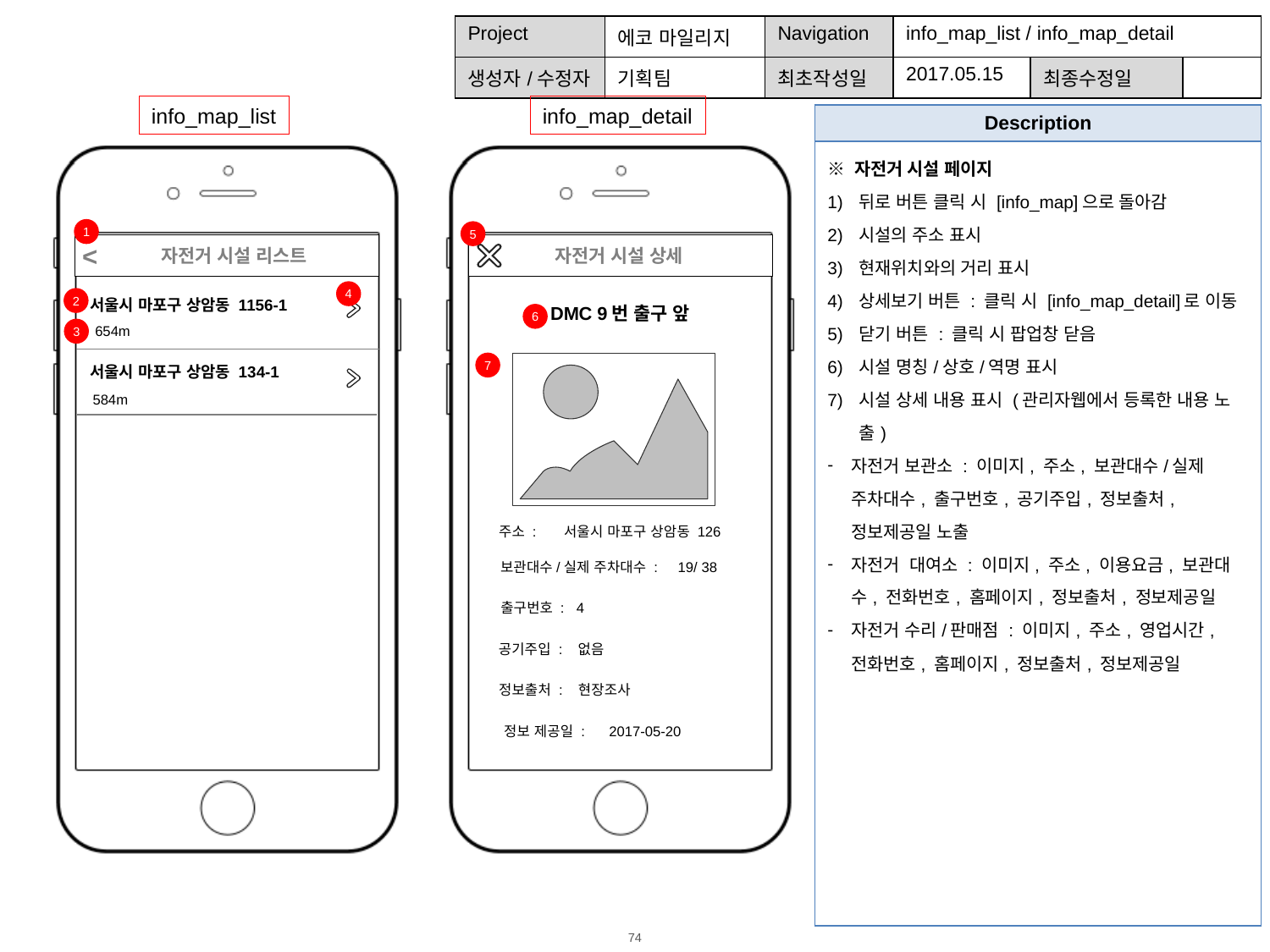

| Project | 에코 마일리지 | Navigation | info\_map\_list / info\_map\_detail |  |  |
| --- | --- | --- | --- | --- | --- |
| 생성자/수정자 | 기획팀 | 최초작성일 | 2017.05.15 | 최종수정일 |  |
info_map_list
info_map_detail
| Description |
| --- |
| ※ 자전거 시설 페이지 뒤로 버튼 클릭 시 [info\_map]으로 돌아감 시설의 주소 표시 현재위치와의 거리 표시 상세보기 버튼 : 클릭 시 [info\_map\_detail]로 이동 닫기 버튼 : 클릭 시 팝업창 닫음 시설 명칭/상호/역명 표시 시설 상세 내용 표시 (관리자웹에서 등록한 내용 노출) 자전거 보관소 : 이미지, 주소, 보관대수/실제 주차대수, 출구번호, 공기주입, 정보출처, 정보제공일 노출 자전거 대여소 : 이미지, 주소, 이용요금, 보관대수, 전화번호, 홈페이지, 정보출처, 정보제공일 자전거 수리/판매점 : 이미지, 주소, 영업시간, 전화번호, 홈페이지, 정보출처, 정보제공일 |
1
5
<
              자전거 시설 리스트
              자전거 시설 상세

서울시 마포구 상암동 1156-1
4
2
DMC 9번 출구 앞

6
654m
3
서울시 마포구 상암동 134-1
7

584m
주소 :      서울시 마포구 상암동 126
보관대수/실제 주차대수 :     19/ 38
출구번호 :   4
공기주입 :   없음
정보출처 :   현장조사
정보 제공일 :      2017-05-20